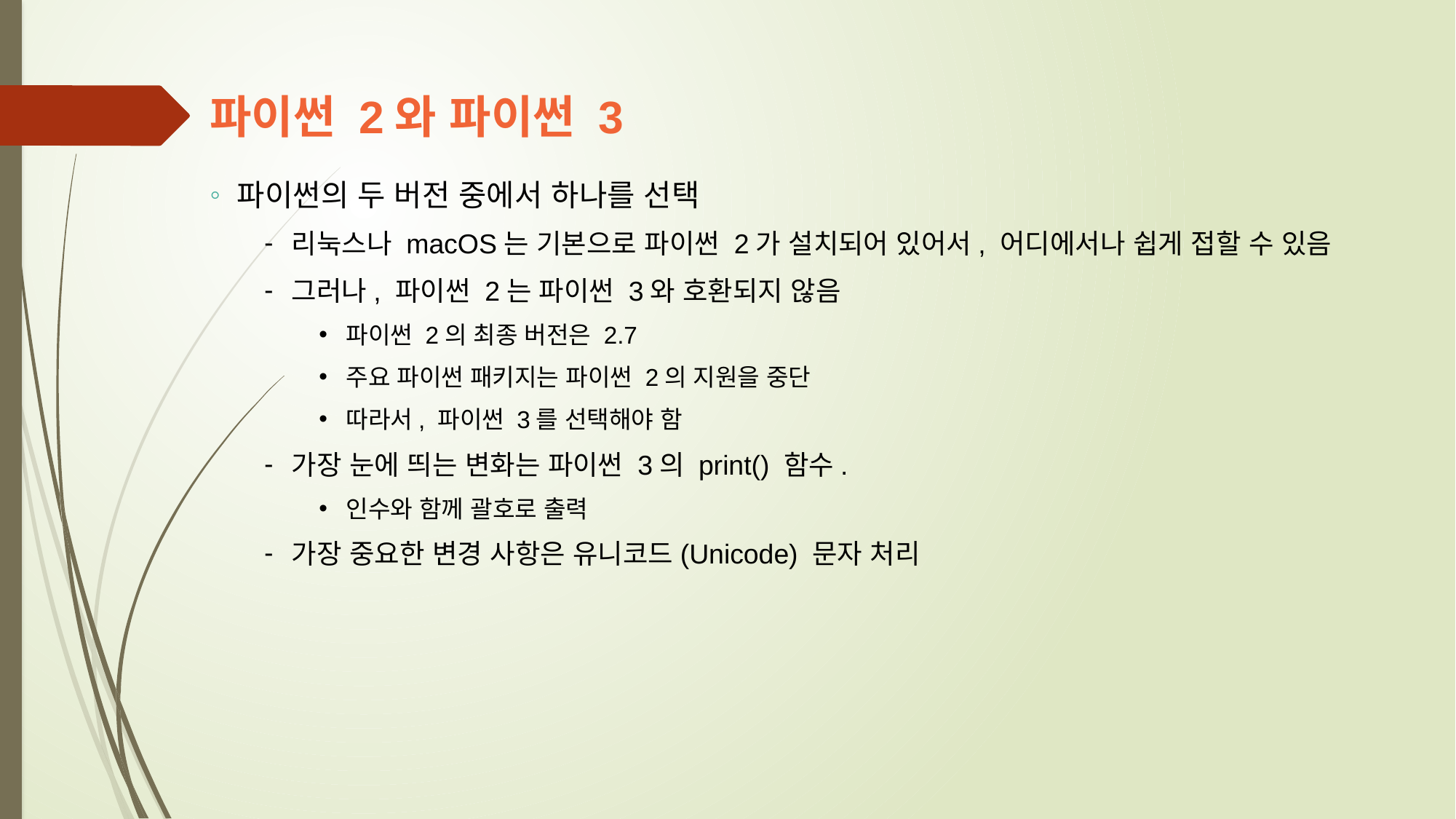

파이썬 2와 파이썬 3
파이썬의 두 버전 중에서 하나를 선택
리눅스나 macOS는 기본으로 파이썬 2가 설치되어 있어서, 어디에서나 쉽게 접할 수 있음
그러나, 파이썬 2는 파이썬 3와 호환되지 않음
파이썬 2의 최종 버전은 2.7
주요 파이썬 패키지는 파이썬 2의 지원을 중단
따라서, 파이썬 3를 선택해야 함
가장 눈에 띄는 변화는 파이썬 3의 print() 함수.
인수와 함께 괄호로 출력
가장 중요한 변경 사항은 유니코드(Unicode) 문자 처리